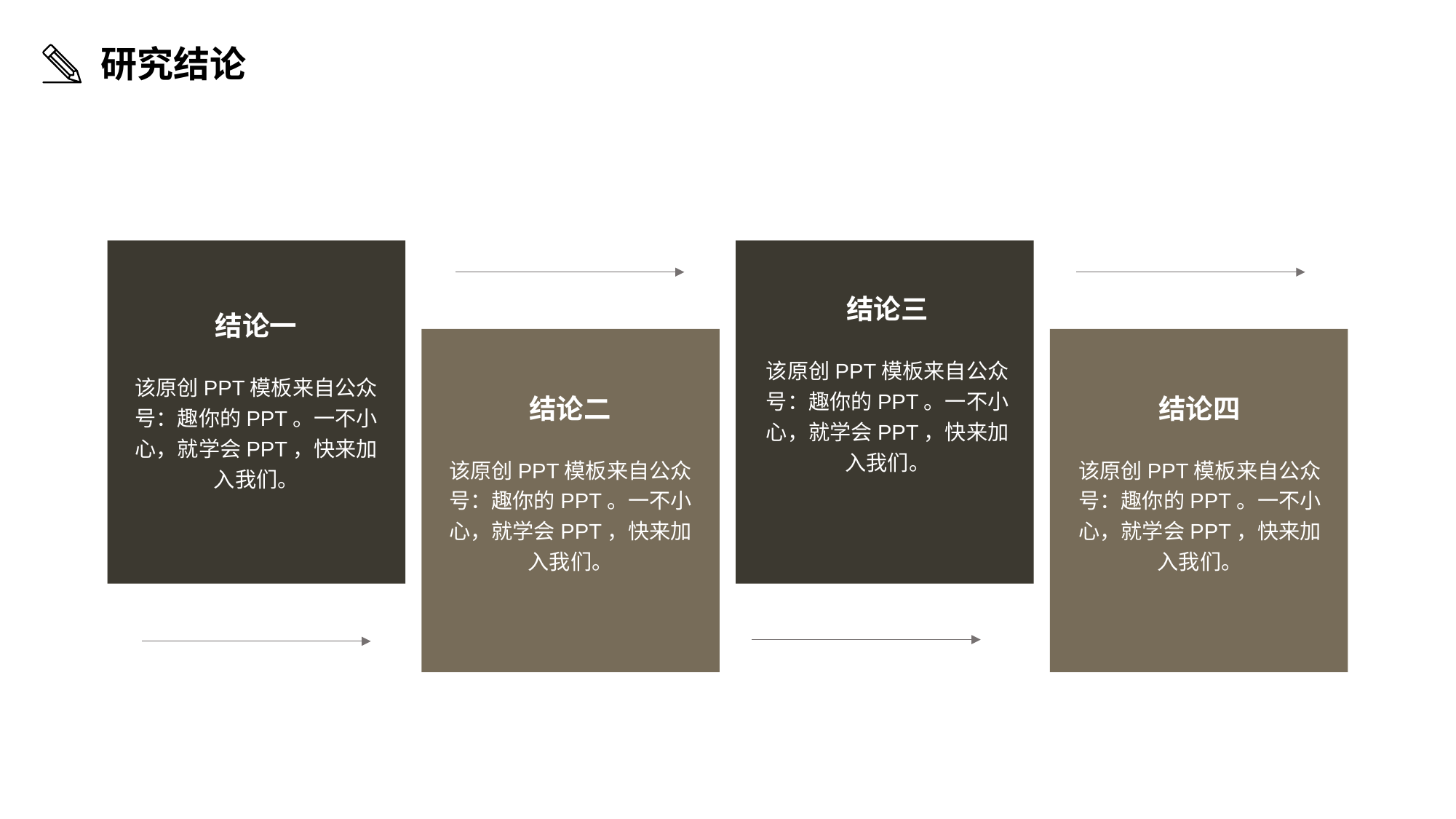

研究结论

结论三
结论一

该原创PPT模板来自公众号：趣你的PPT。一不小心，就学会PPT，快来加入我们。
该原创PPT模板来自公众号：趣你的PPT。一不小心，就学会PPT，快来加入我们。
结论二
结论四
该原创PPT模板来自公众号：趣你的PPT。一不小心，就学会PPT，快来加入我们。
该原创PPT模板来自公众号：趣你的PPT。一不小心，就学会PPT，快来加入我们。